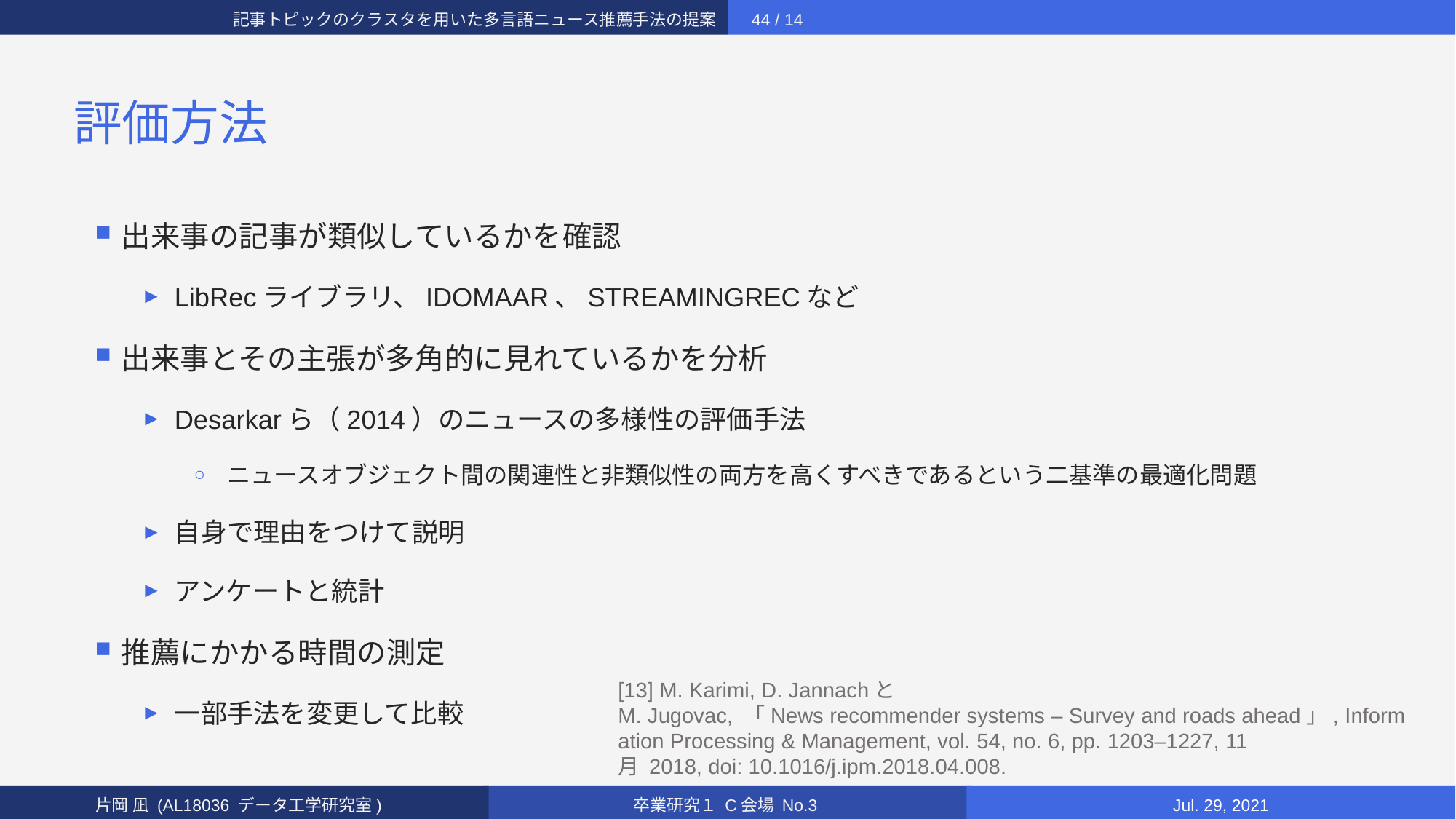

# 評価方法
出来事の記事が類似しているかを確認
LibRecライブラリ、IDOMAAR、STREAMINGRECなど
出来事とその主張が多角的に見れているかを分析
Desarkarら（2014）のニュースの多様性の評価手法
ニュースオブジェクト間の関連性と非類似性の両方を高くすべきであるという二基準の最適化問題
自身で理由をつけて説明
アンケートと統計
推薦にかかる時間の測定
一部手法を変更して比較
[13] M. Karimi, D. JannachとM. Jugovac, 「News recommender systems – Survey and roads ahead」, Information Processing & Management, vol. 54, no. 6, pp. 1203–1227, 11月 2018, doi: 10.1016/j.ipm.2018.04.008.